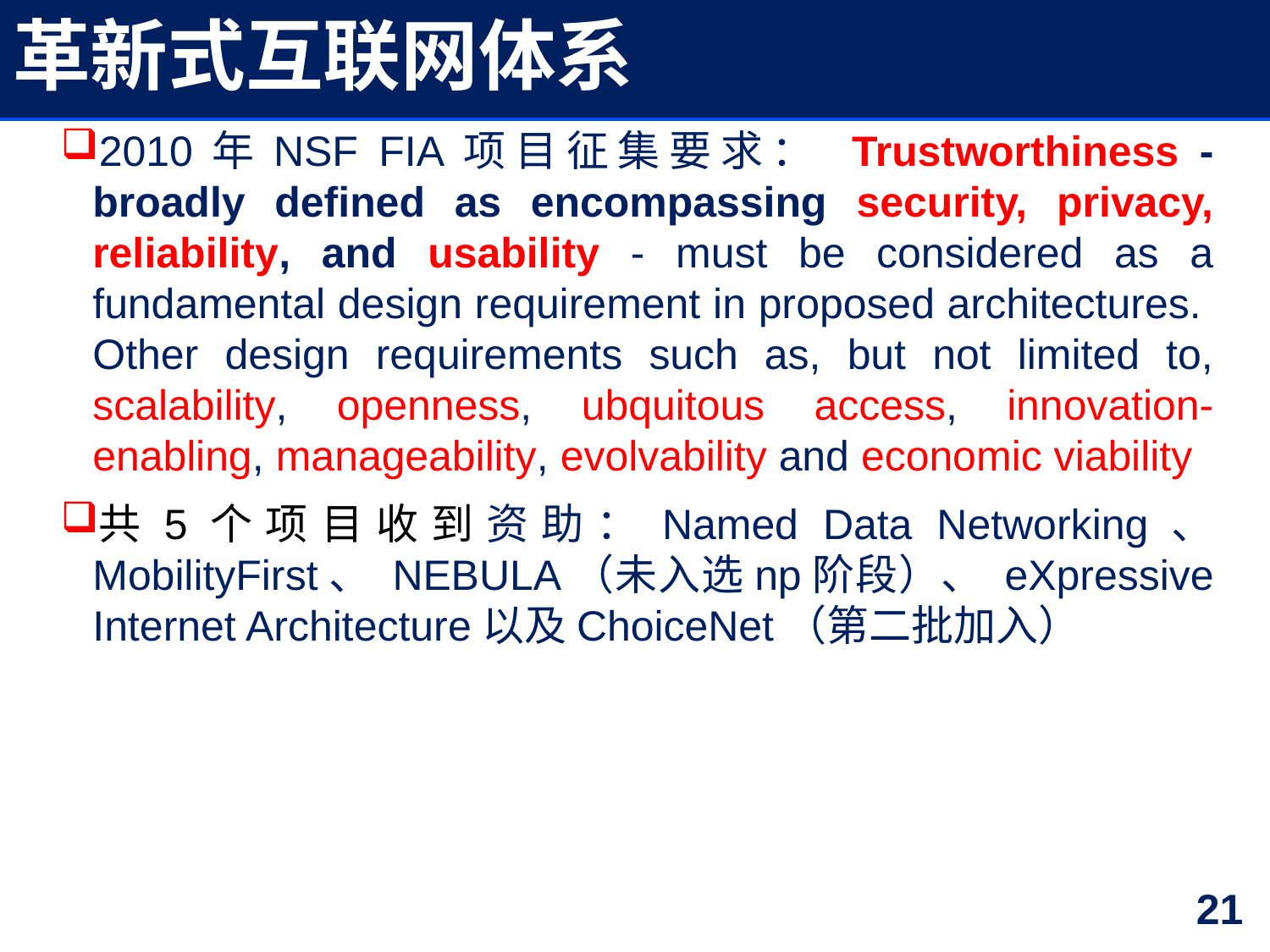

# 革新式互联网体系
2010年NSF FIA项目征集要求： Trustworthiness - broadly defined as encompassing security, privacy, reliability, and usability - must be considered as a fundamental design requirement in proposed architectures.  Other design requirements such as, but not limited to, scalability, openness, ubquitous access, innovation-enabling, manageability, evolvability and economic viability
共5个项目收到资助：Named Data Networking、 MobilityFirst、 NEBULA（未入选np阶段）、 eXpressive Internet Architecture以及ChoiceNet（第二批加入）

21